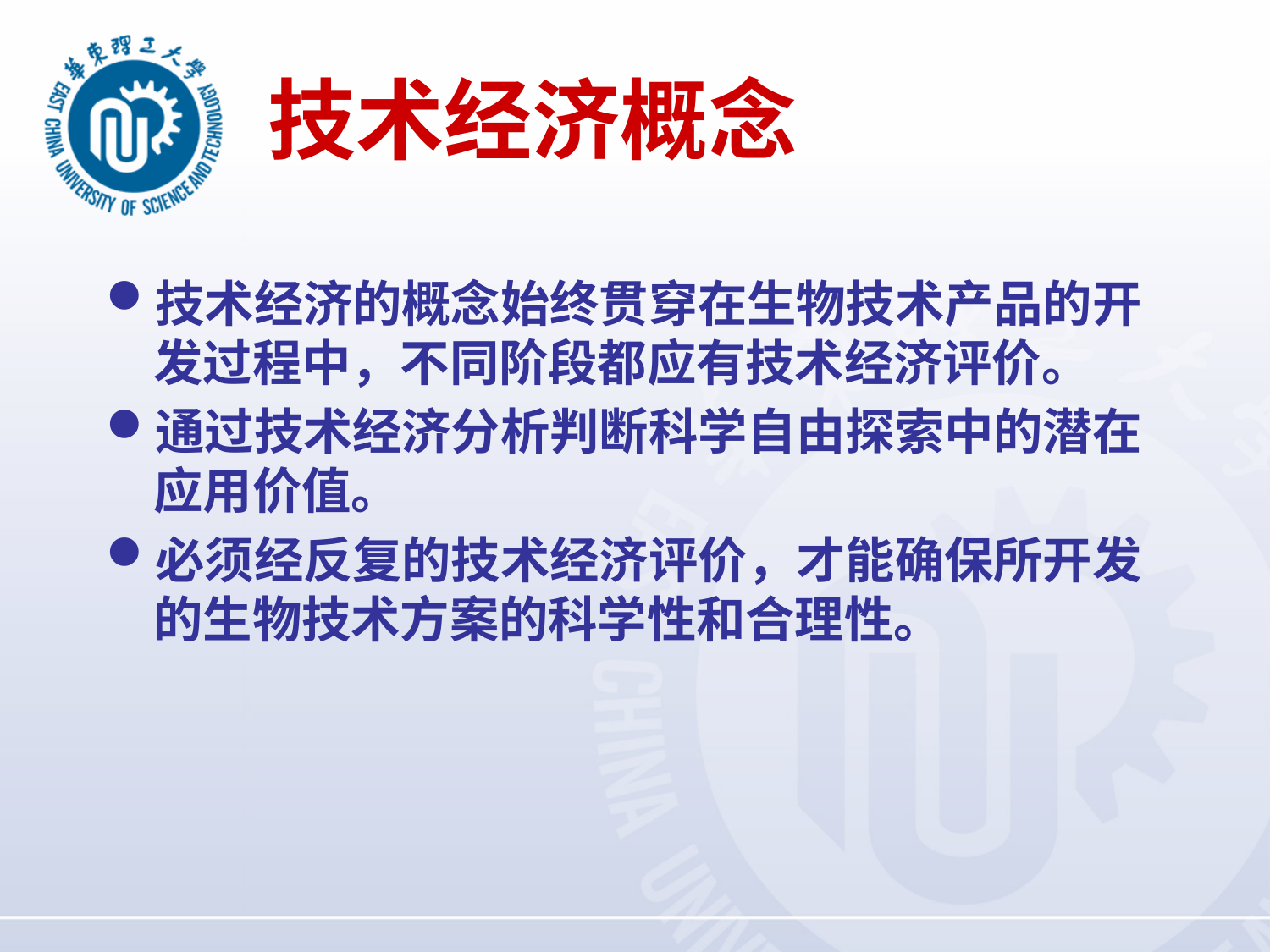

# 技术经济概念
技术经济的概念始终贯穿在生物技术产品的开发过程中，不同阶段都应有技术经济评价。
通过技术经济分析判断科学自由探索中的潜在应用价值。
必须经反复的技术经济评价，才能确保所开发的生物技术方案的科学性和合理性。